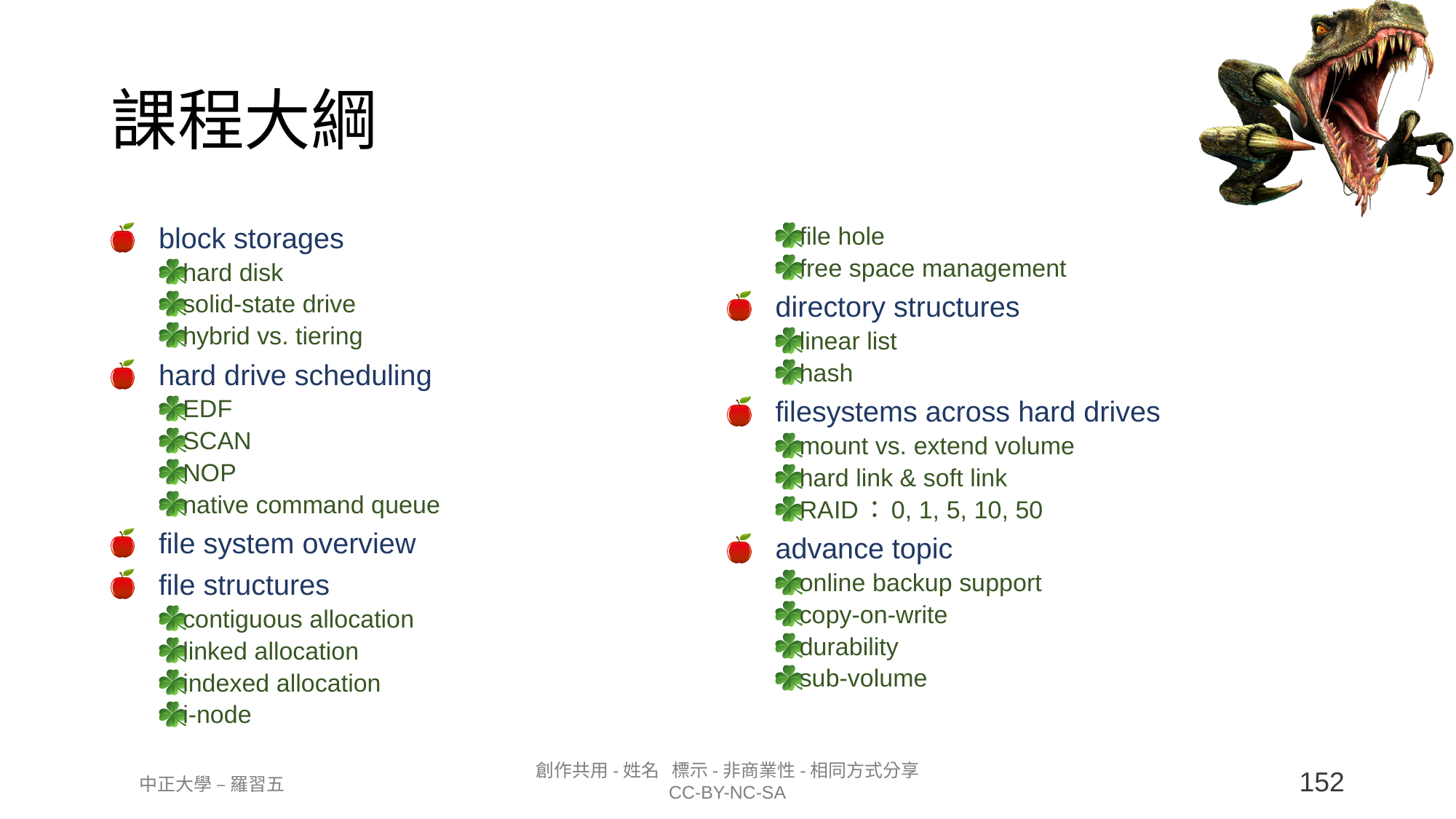

# 課程大綱
block storages
hard disk
solid-state drive
hybrid vs. tiering
hard drive scheduling
EDF
SCAN
NOP
native command queue
file system overview
file structures
contiguous allocation
linked allocation
indexed allocation
i-node
file hole
free space management
directory structures
linear list
hash
filesystems across hard drives
mount vs. extend volume
hard link & soft link
RAID：0, 1, 5, 10, 50
advance topic
online backup support
copy-on-write
durability
sub-volume